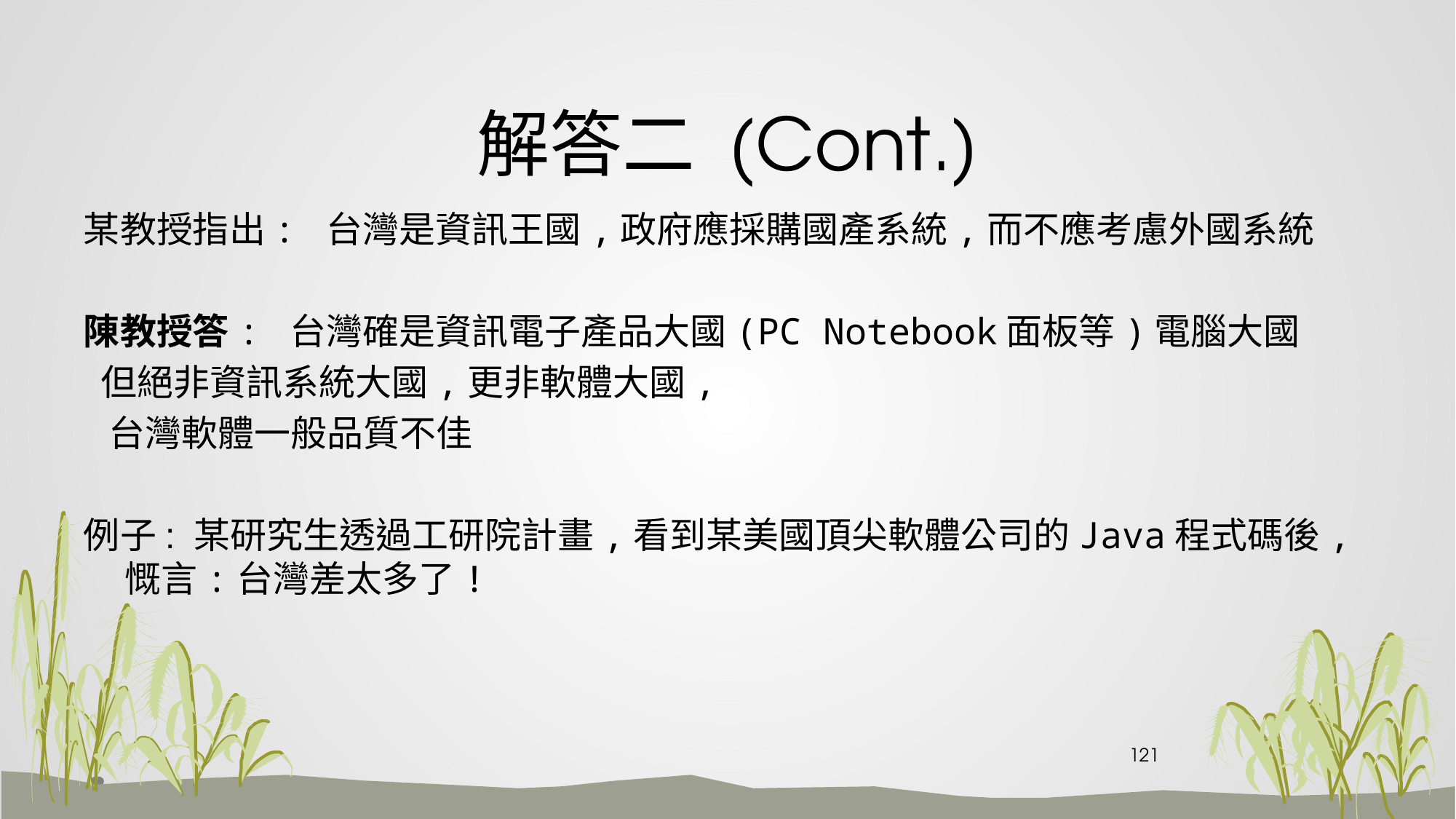

# 解答二 (Cont.)
某教授指出: 台灣是資訊王國,政府應採購國產系統,而不應考慮外國系統

陳教授答: 台灣確是資訊電子產品大國(PC Notebook面板等)電腦大國
 但絕非資訊系統大國,更非軟體大國,
  台灣軟體一般品質不佳

例子: 某研究生透過工研院計畫,看到某美國頂尖軟體公司的Java程式碼後,慨言:台灣差太多了!
121